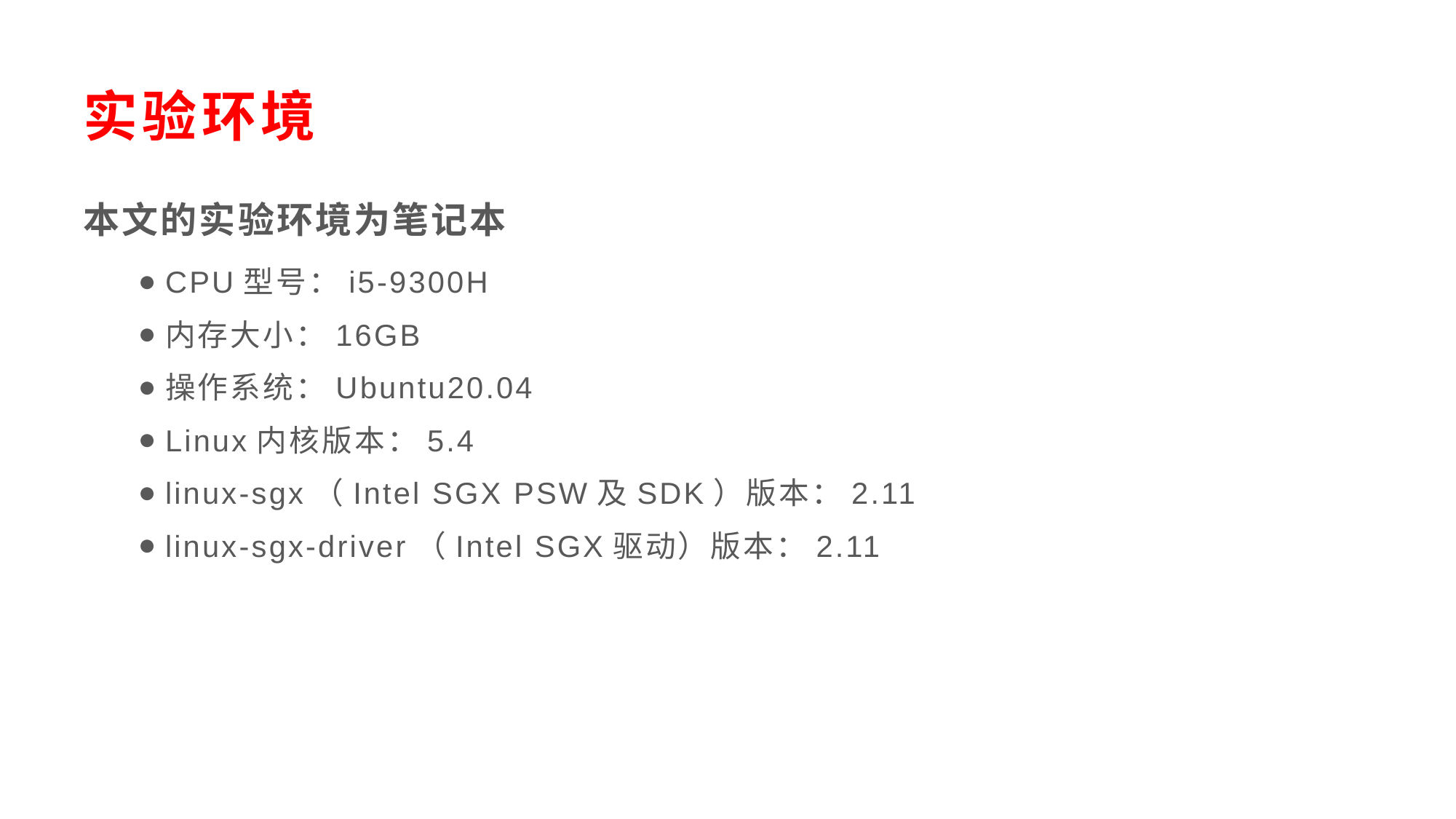

# 实验环境
本文的实验环境为笔记本
CPU型号：i5-9300H
内存大小：16GB
操作系统：Ubuntu20.04
Linux内核版本：5.4
linux-sgx（Intel SGX PSW及SDK）版本：2.11
linux-sgx-driver（Intel SGX驱动）版本：2.11